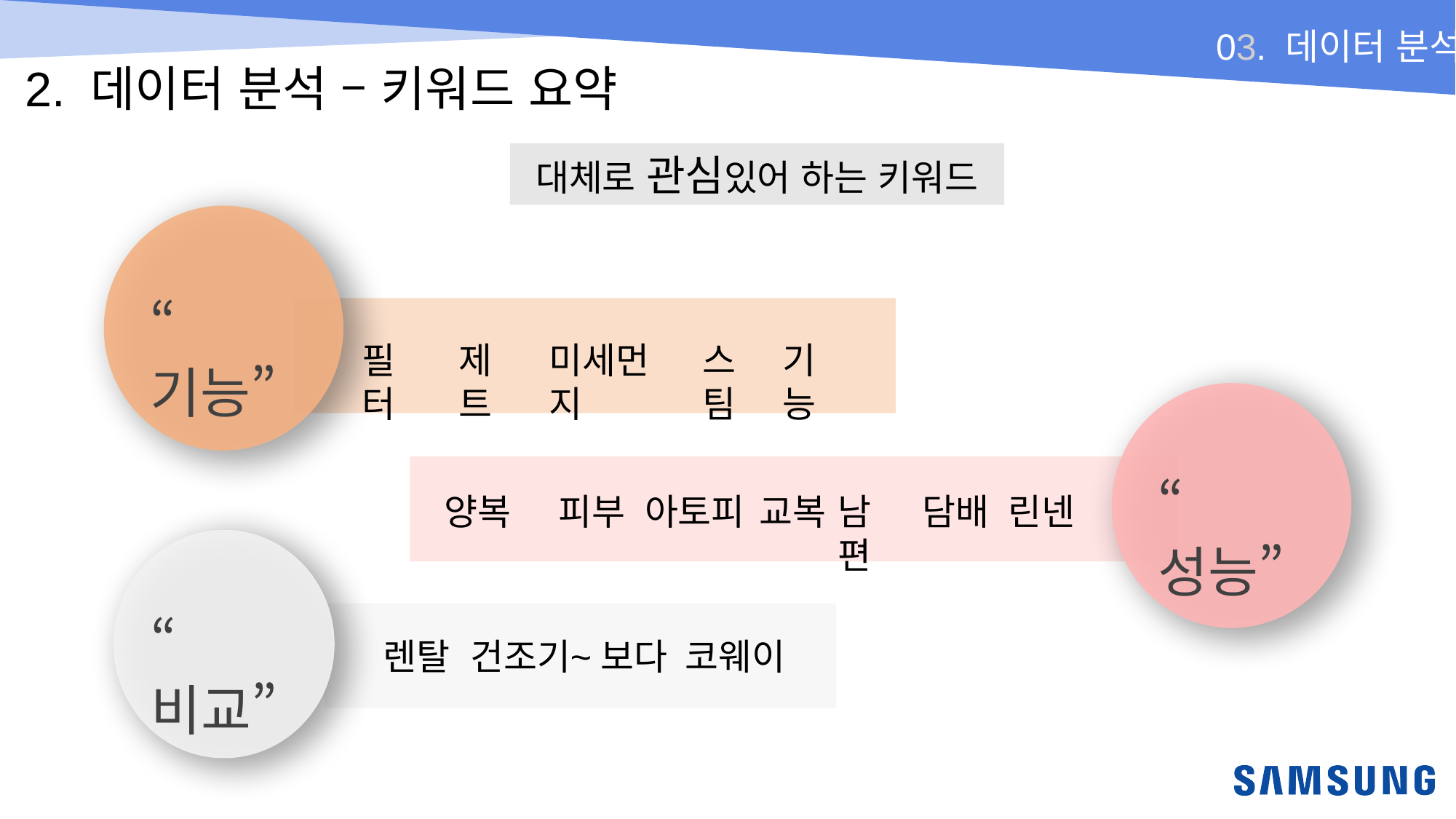

2. 데이터 분석 – 키워드 요약
대체로 관심있어 하는 키워드

“기능”

필터
제트
미세먼지
스팀
기능

“성능”
양복
피부
아토피
교복
남편
담배
린넨

“비교”
렌탈
건조기
~보다
코웨이